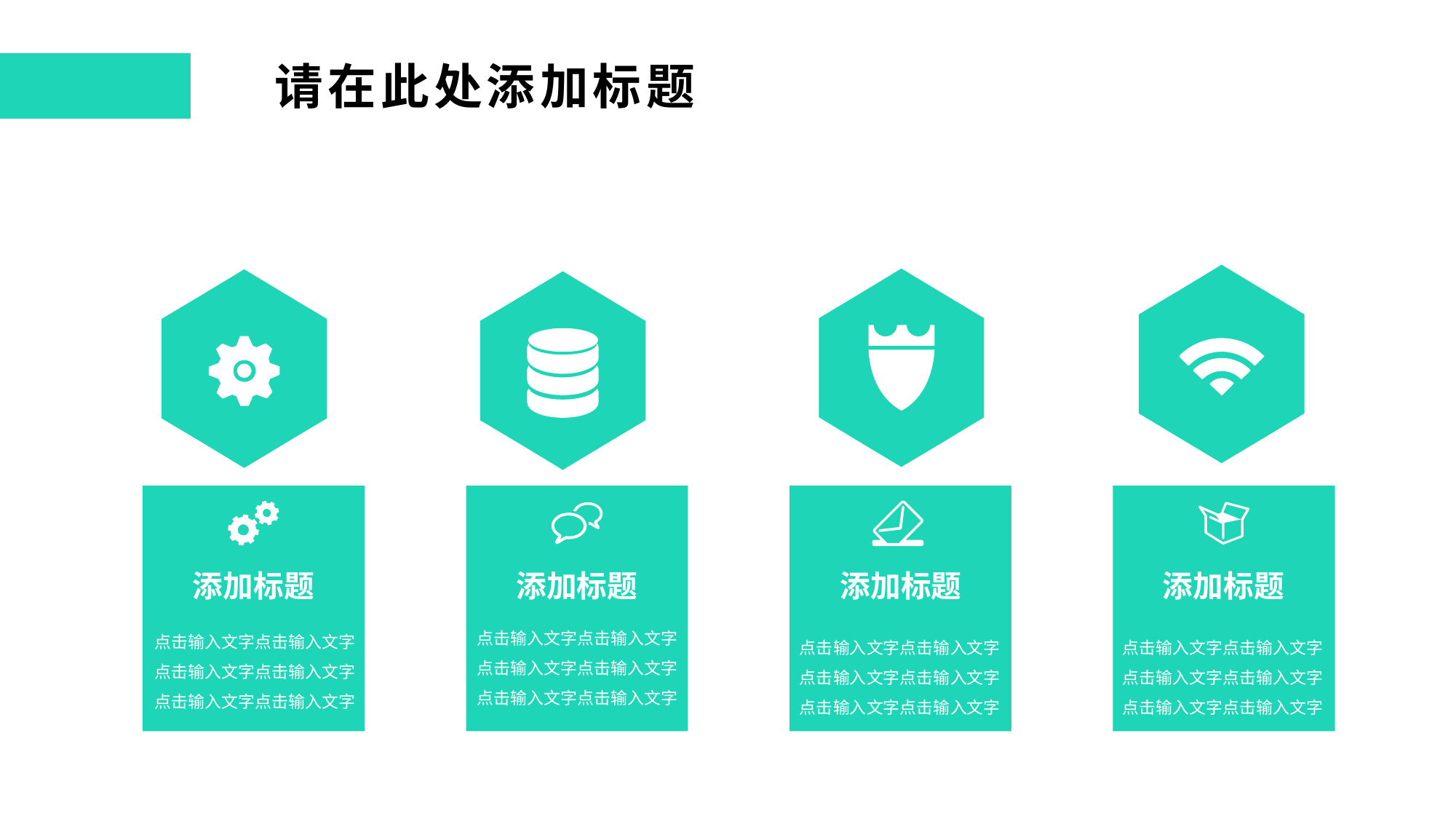

请在此处添加标题

添加标题
添加标题
添加标题
添加标题
点击输入文字点击输入文字点击输入文字点击输入文字点击输入文字点击输入文字
点击输入文字点击输入文字点击输入文字点击输入文字点击输入文字点击输入文字
点击输入文字点击输入文字点击输入文字点击输入文字点击输入文字点击输入文字
点击输入文字点击输入文字点击输入文字点击输入文字点击输入文字点击输入文字